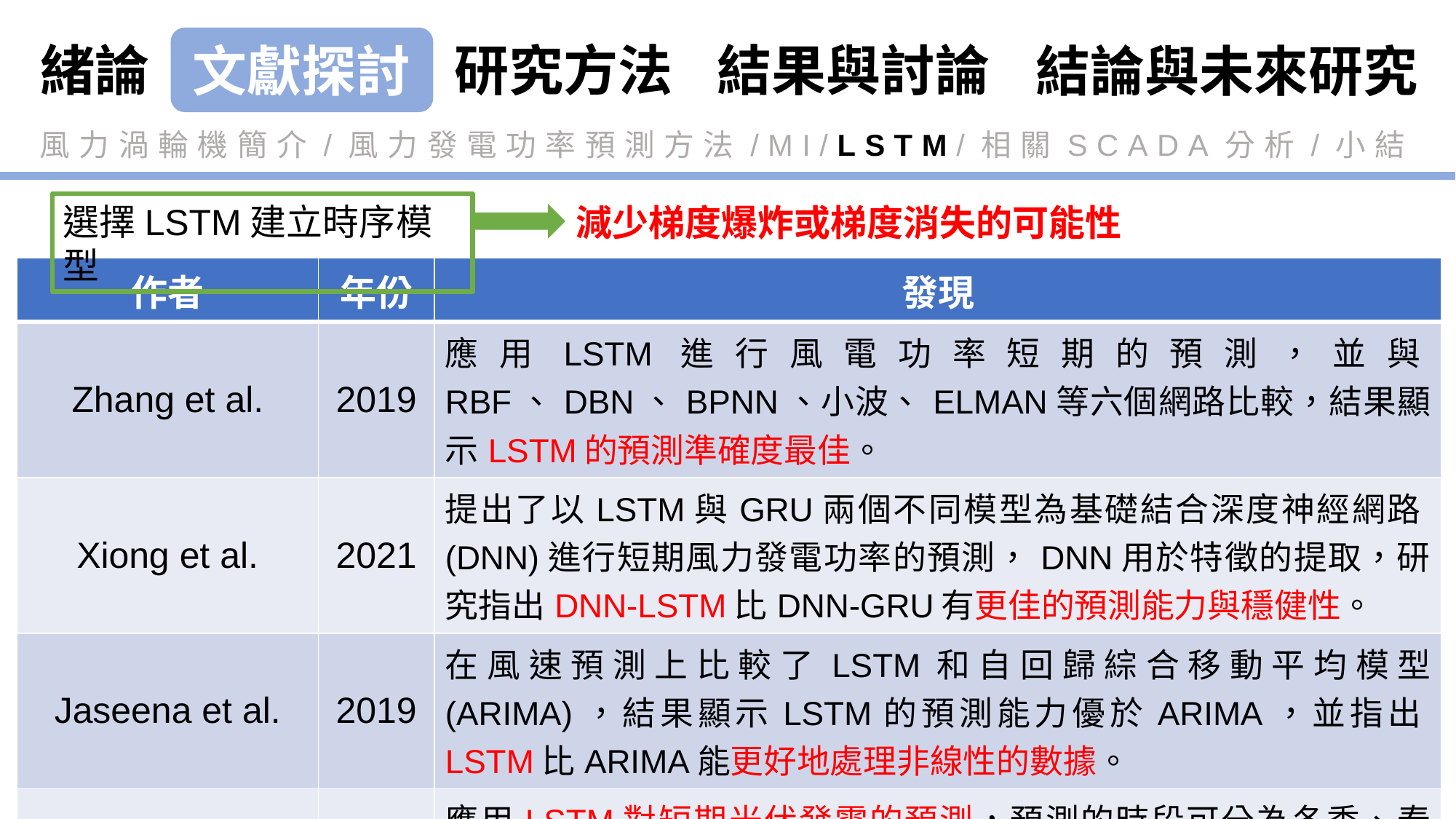

緒論
研究方法
結果與討論
結論與未來研究
文獻探討
風力渦輪機簡介/風力發電功率預測方法/MI/LSTM/相關SCADA分析/小結

選擇LSTM建立時序模型
減少梯度爆炸或梯度消失的可能性

| 作者 | 年份 | 發現 |
| --- | --- | --- |
| Zhang et al. | 2019 | 應用LSTM進行風電功率短期的預測，並與RBF、DBN、BPNN、小波、ELMAN等六個網路比較，結果顯示LSTM的預測準確度最佳。 |
| Xiong et al. | 2021 | 提出了以LSTM與GRU兩個不同模型為基礎結合深度神經網路(DNN)進行短期風力發電功率的預測，DNN用於特徵的提取，研究指出DNN-LSTM比DNN-GRU有更佳的預測能力與穩健性。 |
| Jaseena et al. | 2019 | 在風速預測上比較了LSTM和自回歸綜合移動平均模型 (ARIMA)，結果顯示LSTM的預測能力優於ARIMA，並指出LSTM比ARIMA能更好地處理非線性的數據。 |
| Hossain et al. | 2020 | 應用LSTM對短期光伏發電的預測，預測的時段可分為冬季、春季、夏季與秋季，並與GRNN與NARX兩種方法進行比較，結果顯示不同季節的時段下LSTM的整理性能表現都最優。 |

21